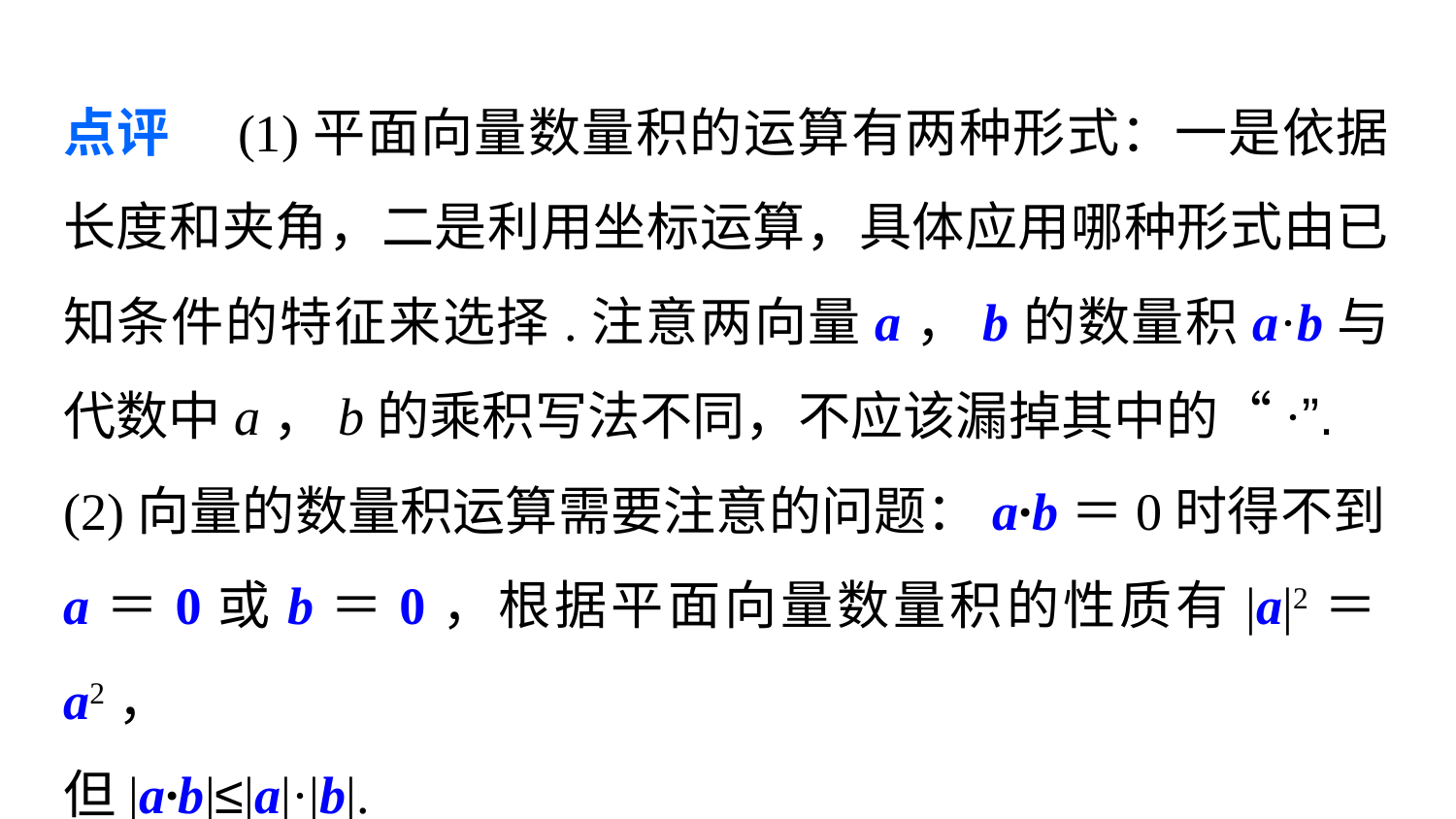

点评　(1)平面向量数量积的运算有两种形式：一是依据长度和夹角，二是利用坐标运算，具体应用哪种形式由已知条件的特征来选择.注意两向量a，b的数量积a·b与代数中a，b的乘积写法不同，不应该漏掉其中的“·”.
(2)向量的数量积运算需要注意的问题：a·b＝0时得不到
a＝0或b＝0，根据平面向量数量积的性质有|a|2＝a2，
但|a·b|≤|a|·|b|.